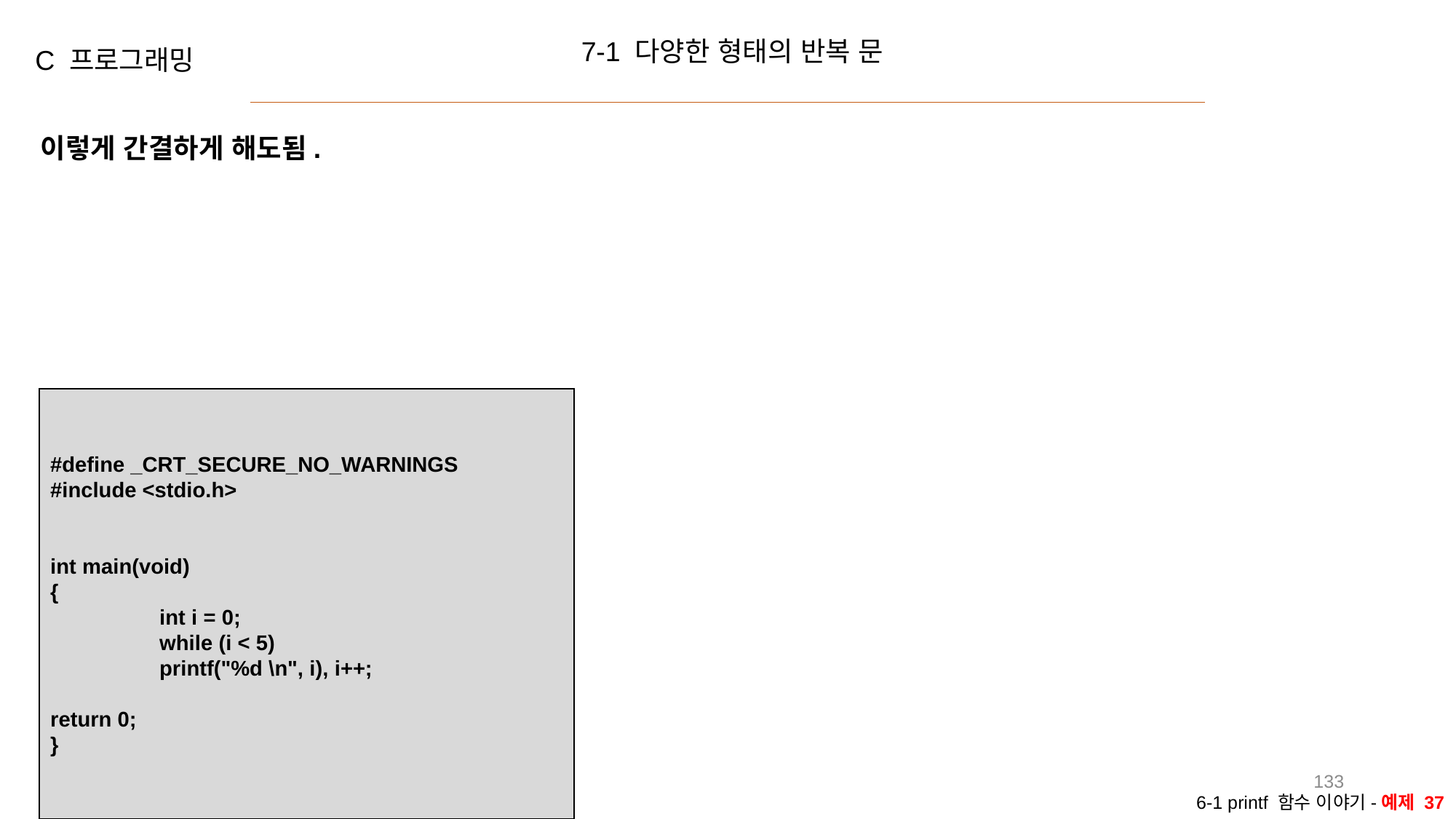

7-1 다양한 형태의 반복 문
C 프로그래밍
이렇게 간결하게 해도됨.
#define _CRT_SECURE_NO_WARNINGS
#include <stdio.h>

int main(void)
{
	int i = 0;
	while (i < 5)
	printf("%d \n", i), i++;

return 0;
}
133
6-1 printf 함수 이야기-예제 37